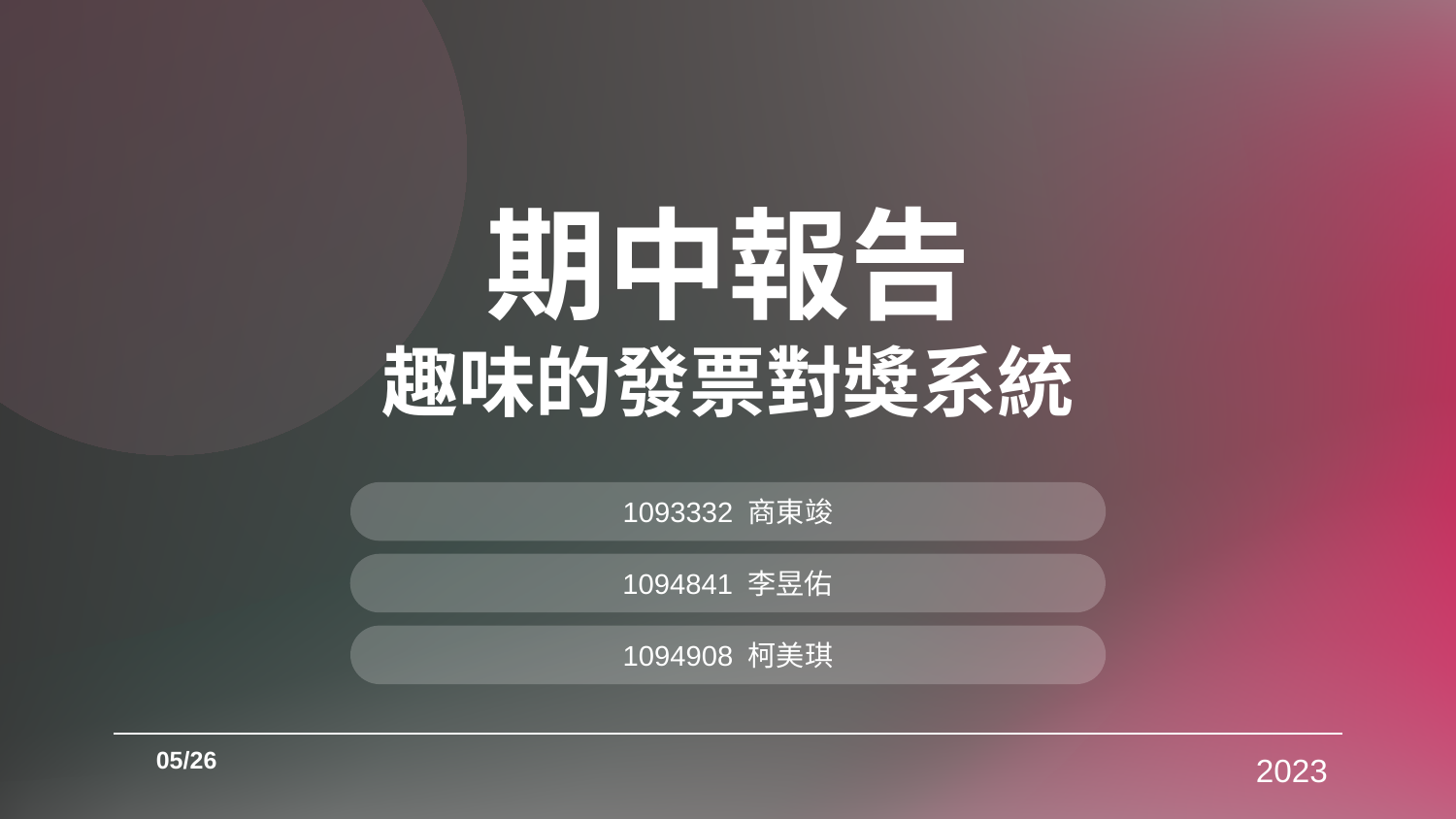

# 期中報告
趣味的發票對獎系統
1093332 商東竣
1094841 李昱佑
1094908 柯美琪
05/26
2023